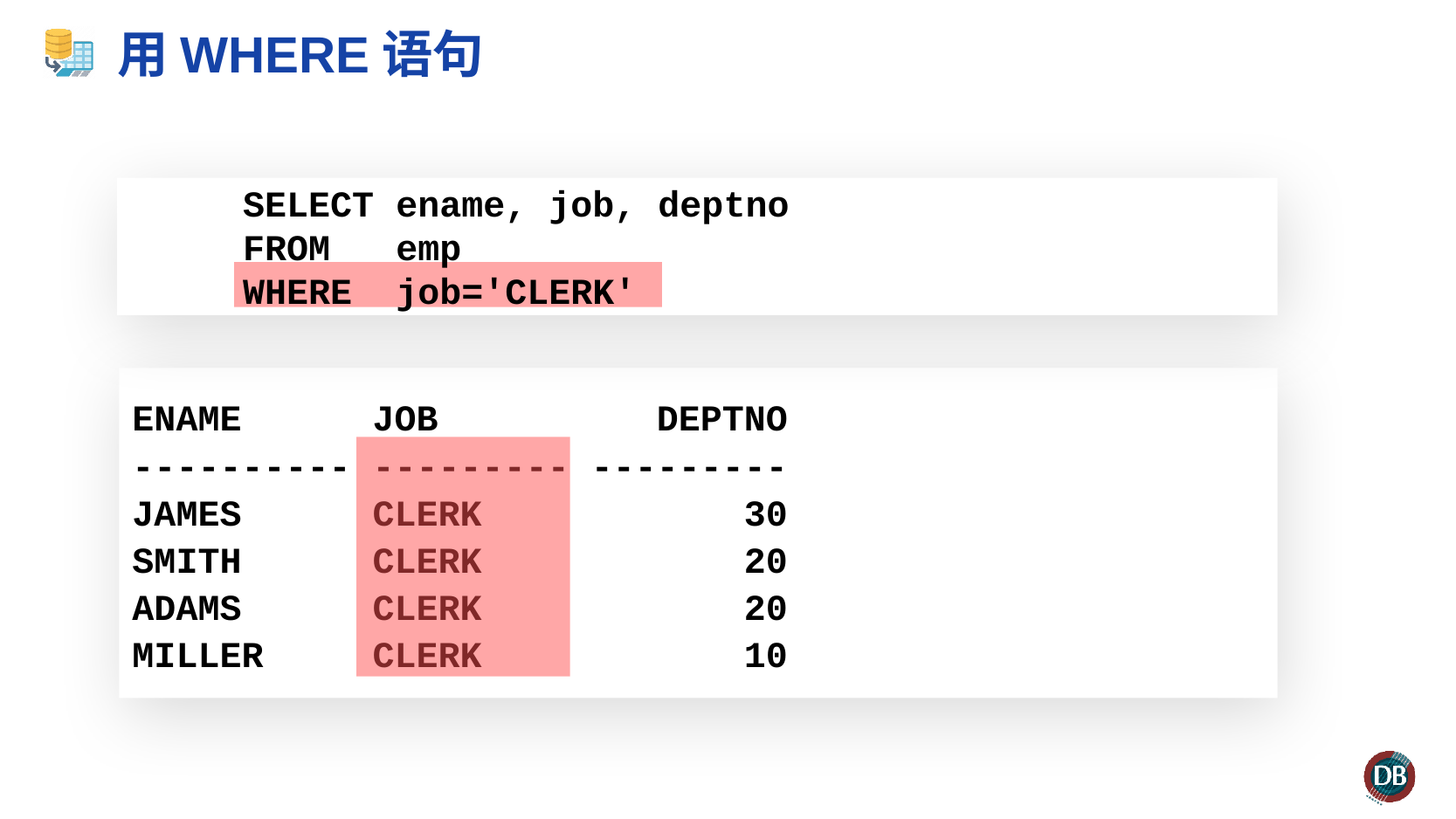

# 用WHERE语句

     SELECT ename, job, deptno
     FROM   emp
     WHERE  job='CLERK'

ENAME      JOB          DEPTNO
---------- --------- ---------
JAMES      CLERK            30
SMITH      CLERK            20
ADAMS      CLERK            20
MILLER     CLERK            10